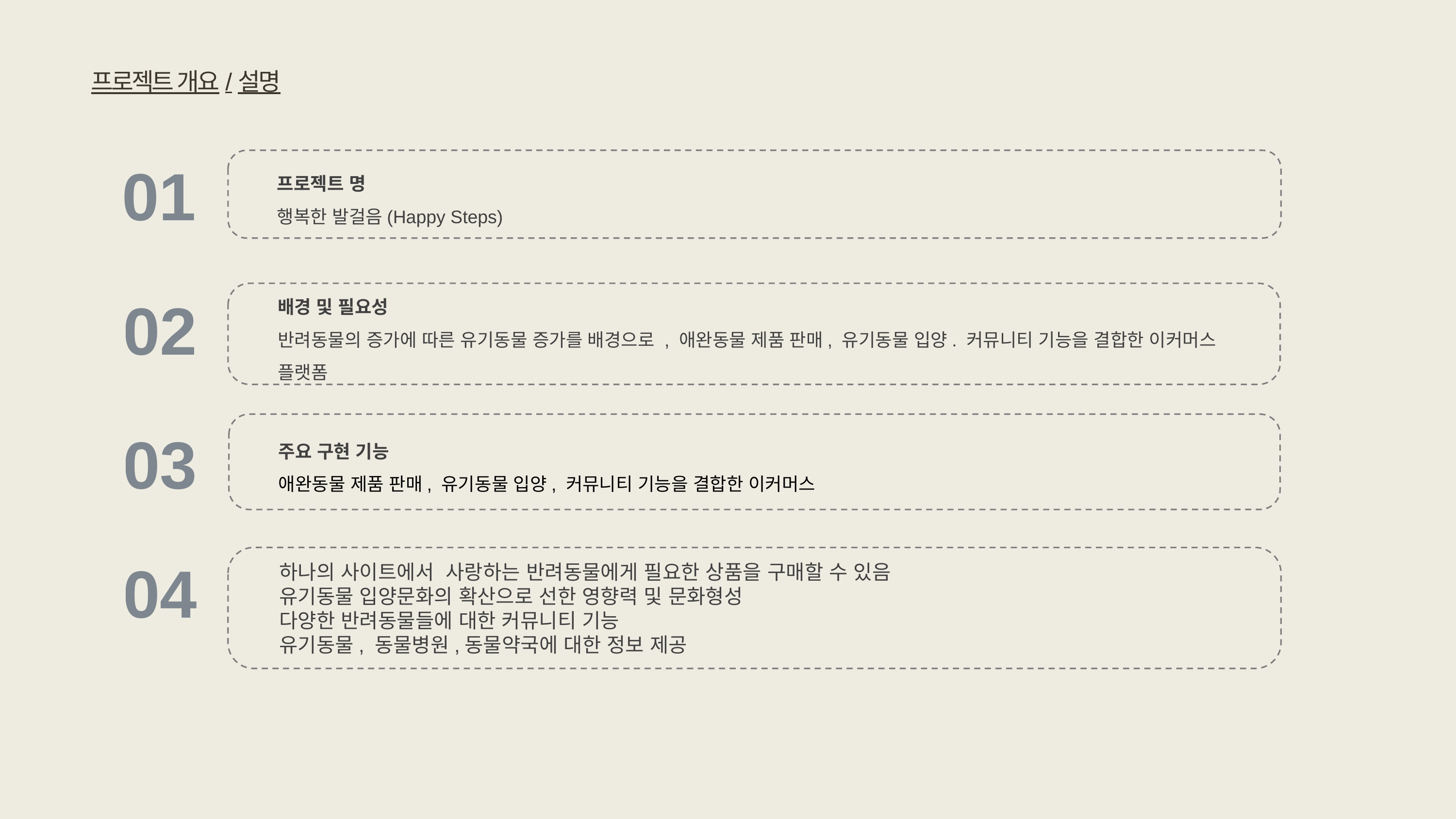

프로젝트 개요/설명
01
프로젝트 명
행복한 발걸음(Happy Steps)
배경 및 필요성
반려동물의 증가에 따른 유기동물 증가를 배경으로 , 애완동물 제품 판매, 유기동물 입양. 커뮤니티 기능을 결합한 이커머스 플랫폼
02
주요 구현 기능
애완동물 제품 판매, 유기동물 입양, 커뮤니티 기능을 결합한 이커머스
03
04
하나의 사이트에서  사랑하는 반려동물에게 필요한 상품을 구매할 수 있음
유기동물 입양문화의 확산으로 선한 영향력 및 문화형성
다양한 반려동물들에 대한 커뮤니티 기능
유기동물, 동물병원,동물약국에 대한 정보 제공